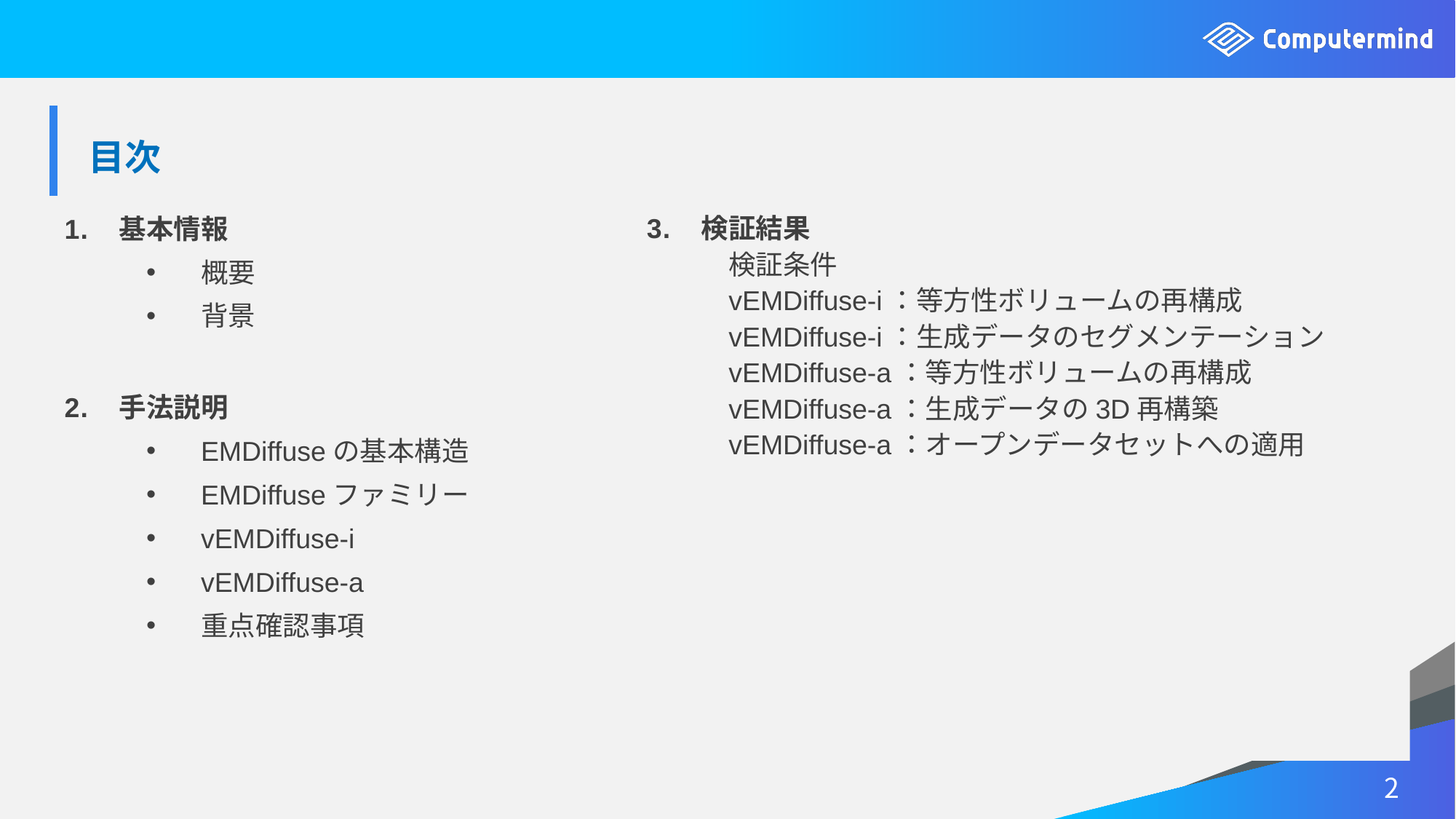

| 目次 |
| --- |
基本情報
概要
背景

手法説明
EMDiffuseの基本構造
EMDiffuseファミリー
vEMDiffuse-i
vEMDiffuse-a
重点確認事項
検証結果
検証条件
vEMDiffuse-i：等方性ボリュームの再構成
vEMDiffuse-i：生成データのセグメンテーション
vEMDiffuse-a：等方性ボリュームの再構成
vEMDiffuse-a：生成データの3D再構築
vEMDiffuse-a：オープンデータセットへの適用
2